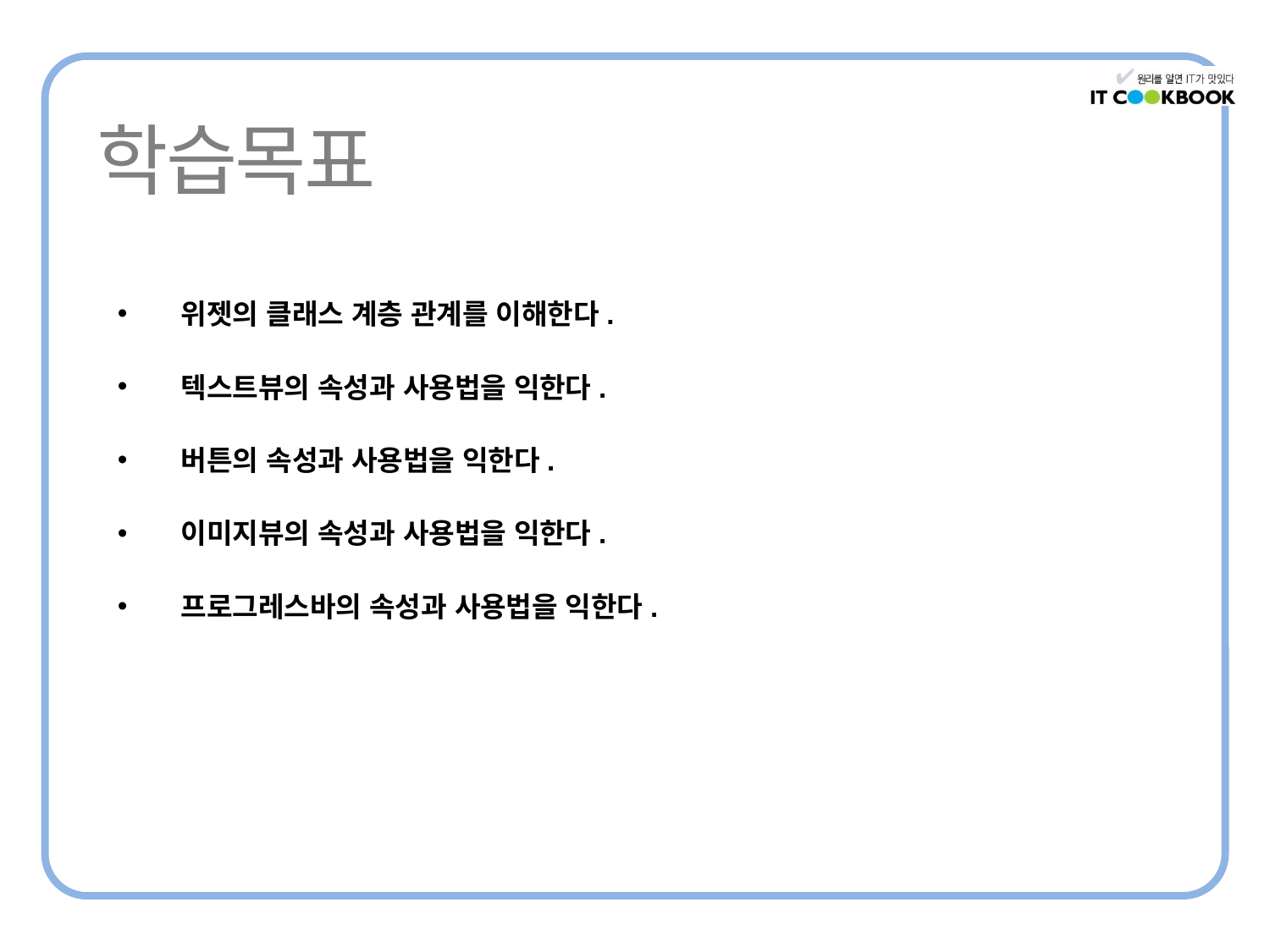

위젯의 클래스 계층 관계를 이해한다.
텍스트뷰의 속성과 사용법을 익한다.
버튼의 속성과 사용법을 익한다.
이미지뷰의 속성과 사용법을 익한다.
프로그레스바의 속성과 사용법을 익한다.